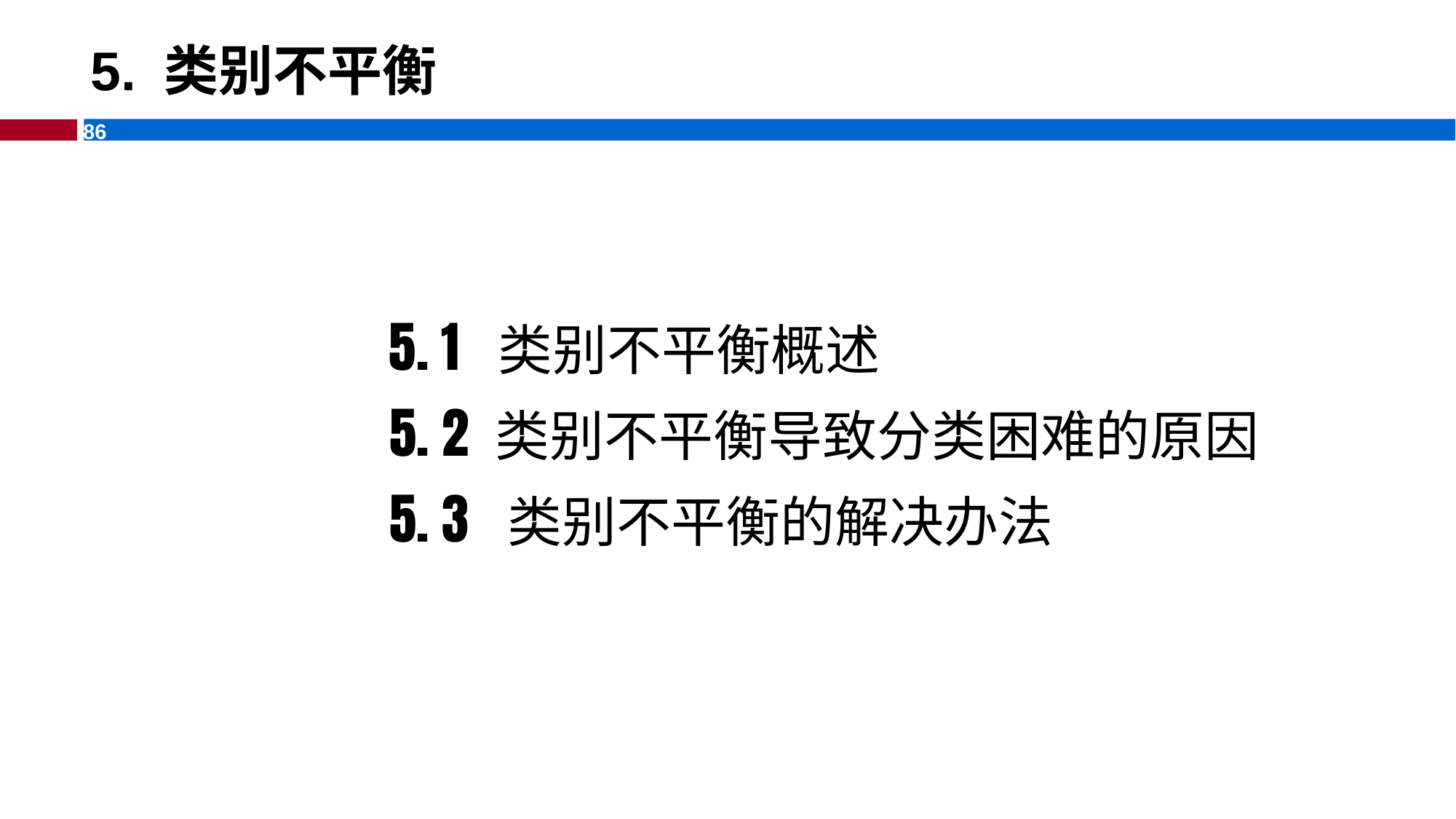

# 5. 类别不平衡
    5. 1  类别不平衡概述
    5. 2 类别不平衡导致分类困难的原因
    5. 3  类别不平衡的解决办法